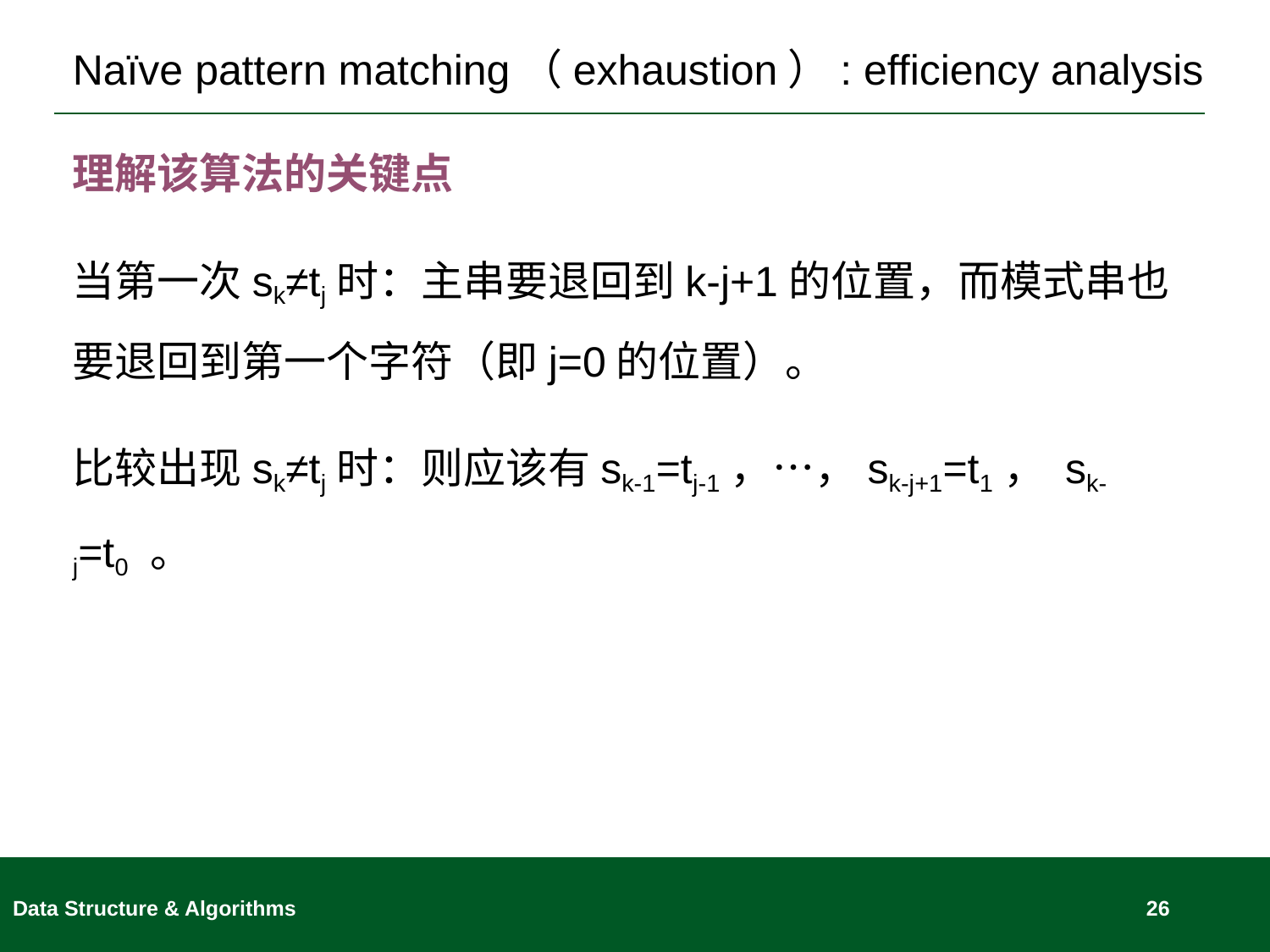

# Naïve pattern matching（exhaustion）: efficiency analysis
理解该算法的关键点
当第一次sk≠tj时：主串要退回到k-j+1的位置，而模式串也要退回到第一个字符（即j=0的位置）。
比较出现sk≠tj时：则应该有sk-1=tj-1，…，sk-j+1=t1， sk-j=t0 。

Data Structure & Algorithms
26